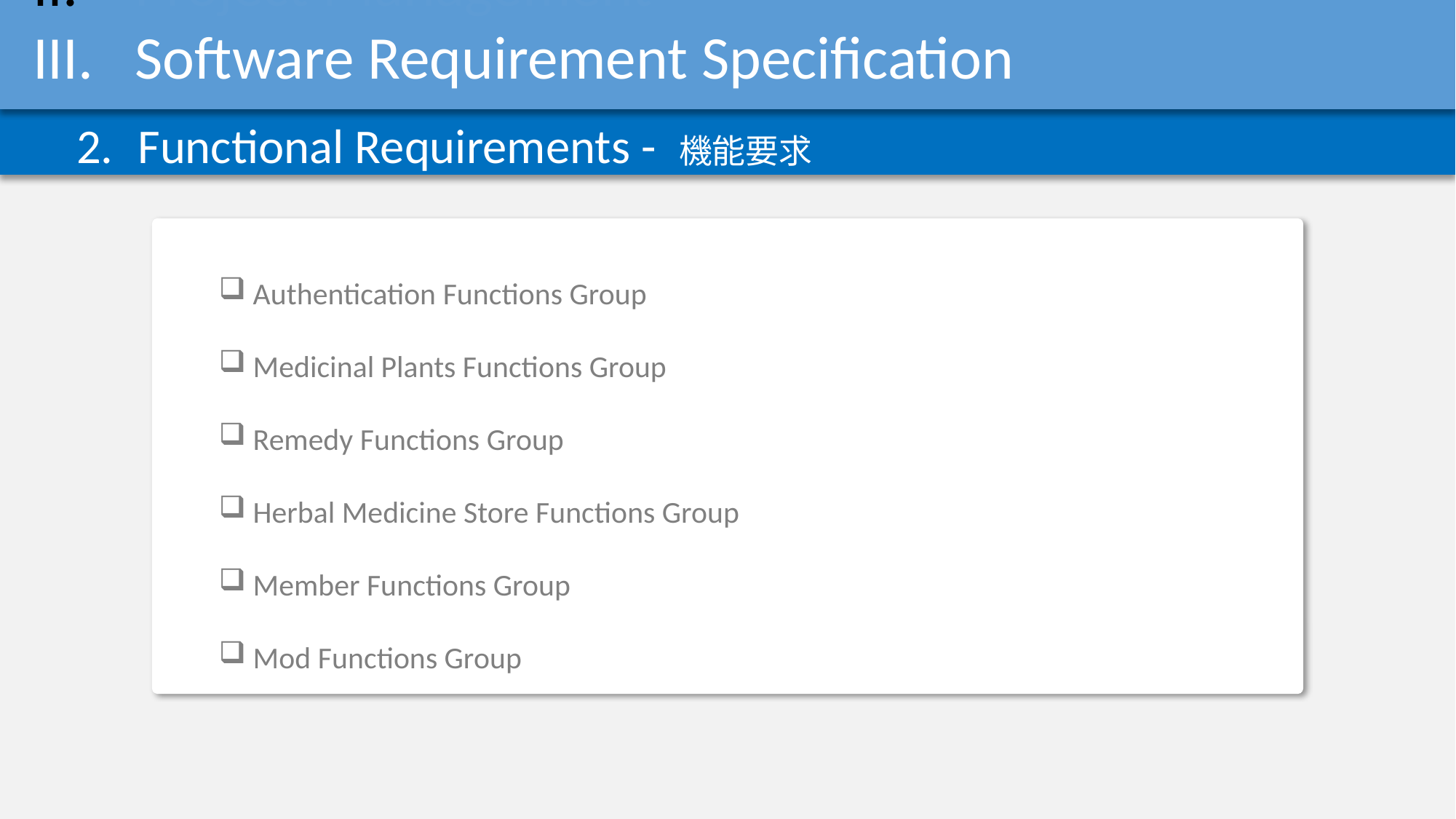

Introduction
Project Management
Software Requirement Specification

Functional Requirements - 機能要求
Authentication Functions Group
Medicinal Plants Functions Group
Remedy Functions Group
Herbal Medicine Store Functions Group
Member Functions Group
Mod Functions Group